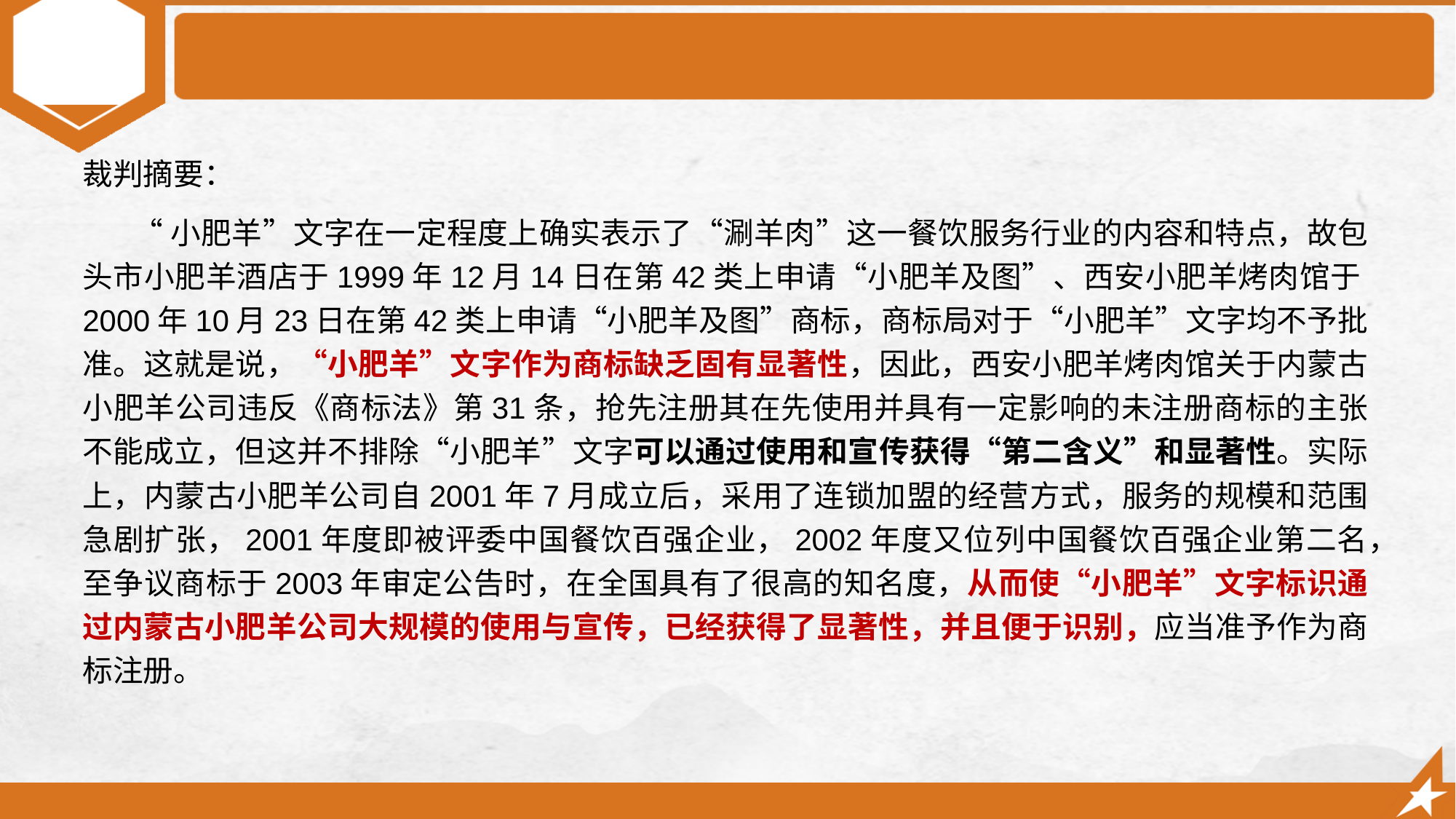

裁判摘要：
       “小肥羊”文字在一定程度上确实表示了“涮羊肉”这一餐饮服务行业的内容和特点，故包头市小肥羊酒店于1999年12月14日在第42类上申请“小肥羊及图”、西安小肥羊烤肉馆于2000年10月23日在第42类上申请“小肥羊及图”商标，商标局对于“小肥羊”文字均不予批准。这就是说，“小肥羊”文字作为商标缺乏固有显著性，因此，西安小肥羊烤肉馆关于内蒙古小肥羊公司违反《商标法》第31条，抢先注册其在先使用并具有一定影响的未注册商标的主张不能成立，但这并不排除“小肥羊”文字可以通过使用和宣传获得“第二含义”和显著性。实际上，内蒙古小肥羊公司自2001年7月成立后，采用了连锁加盟的经营方式，服务的规模和范围急剧扩张，2001年度即被评委中国餐饮百强企业，2002年度又位列中国餐饮百强企业第二名，至争议商标于2003年审定公告时，在全国具有了很高的知名度，从而使“小肥羊”文字标识通过内蒙古小肥羊公司大规模的使用与宣传，已经获得了显著性，并且便于识别，应当准予作为商标注册。